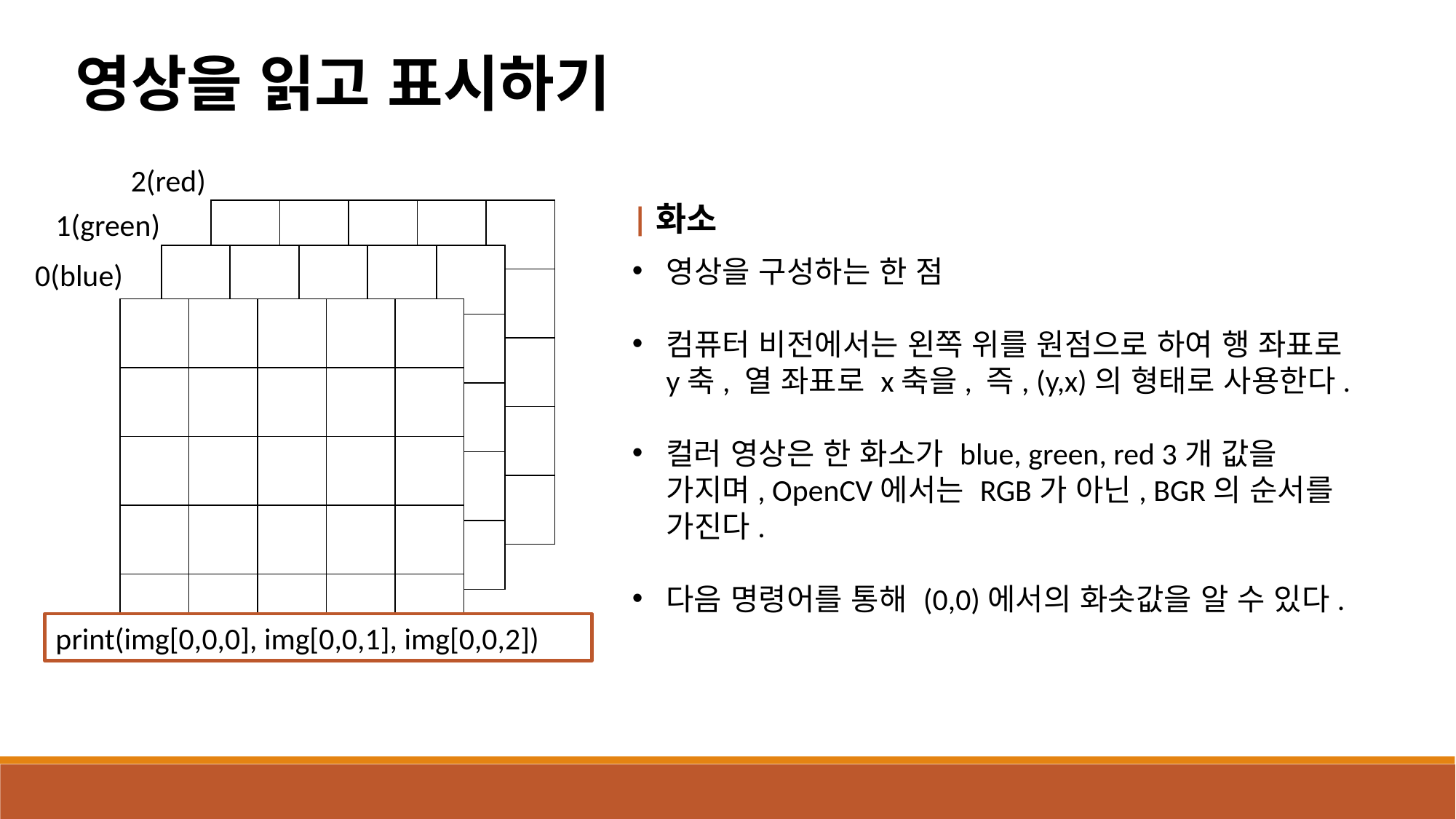

영상을 읽고 표시하기
2(red)
|화소

영상을 구성하는 한 점

컴퓨터 비전에서는 왼쪽 위를 원점으로 하여 행 좌표로 y축, 열 좌표로 x축을, 즉, (y,x)의 형태로 사용한다.

컬러 영상은 한 화소가 blue, green, red 3개 값을 가지며, OpenCV에서는 RGB가 아닌, BGR의 순서를 가진다.

다음 명령어를 통해 (0,0)에서의 화솟값을 알 수 있다.
|  |  |  |  |  |
| --- | --- | --- | --- | --- |
|  |  |  |  |  |
|  |  |  |  |  |
|  |  |  |  |  |
|  |  |  |  |  |
1(green)
|  |  |  |  |  |
| --- | --- | --- | --- | --- |
|  |  |  |  |  |
|  |  |  |  |  |
|  |  |  |  |  |
|  |  |  |  |  |
0(blue)
|  |  |  |  |  |
| --- | --- | --- | --- | --- |
|  |  |  |  |  |
|  |  |  |  |  |
|  |  |  |  |  |
|  |  |  |  |  |
print(img[0,0,0], img[0,0,1], img[0,0,2])